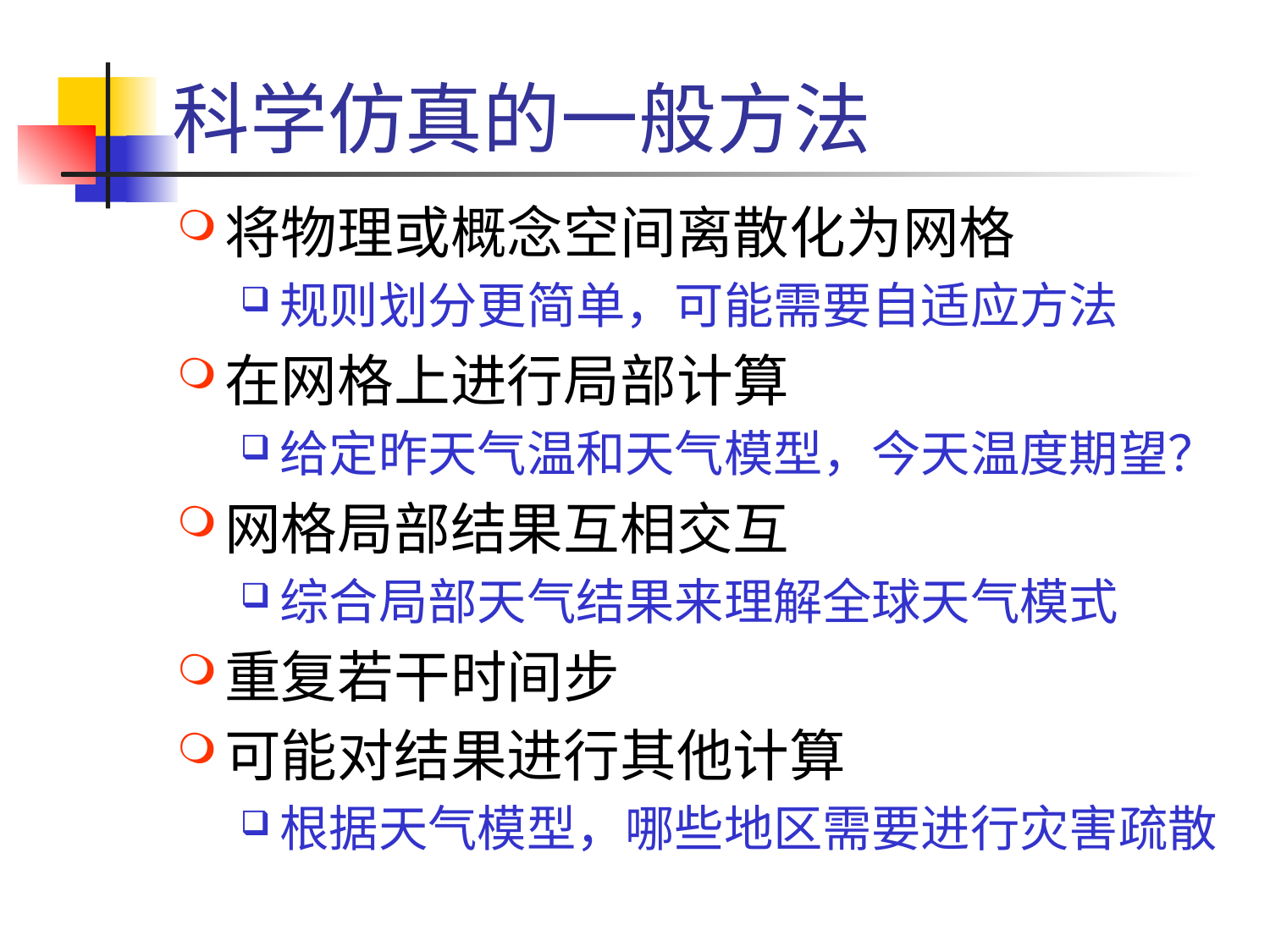

# 科学仿真的一般方法
将物理或概念空间离散化为网格
规则划分更简单，可能需要自适应方法
在网格上进行局部计算
给定昨天气温和天气模型，今天温度期望？
网格局部结果互相交互
综合局部天气结果来理解全球天气模式
重复若干时间步
可能对结果进行其他计算
根据天气模型，哪些地区需要进行灾害疏散